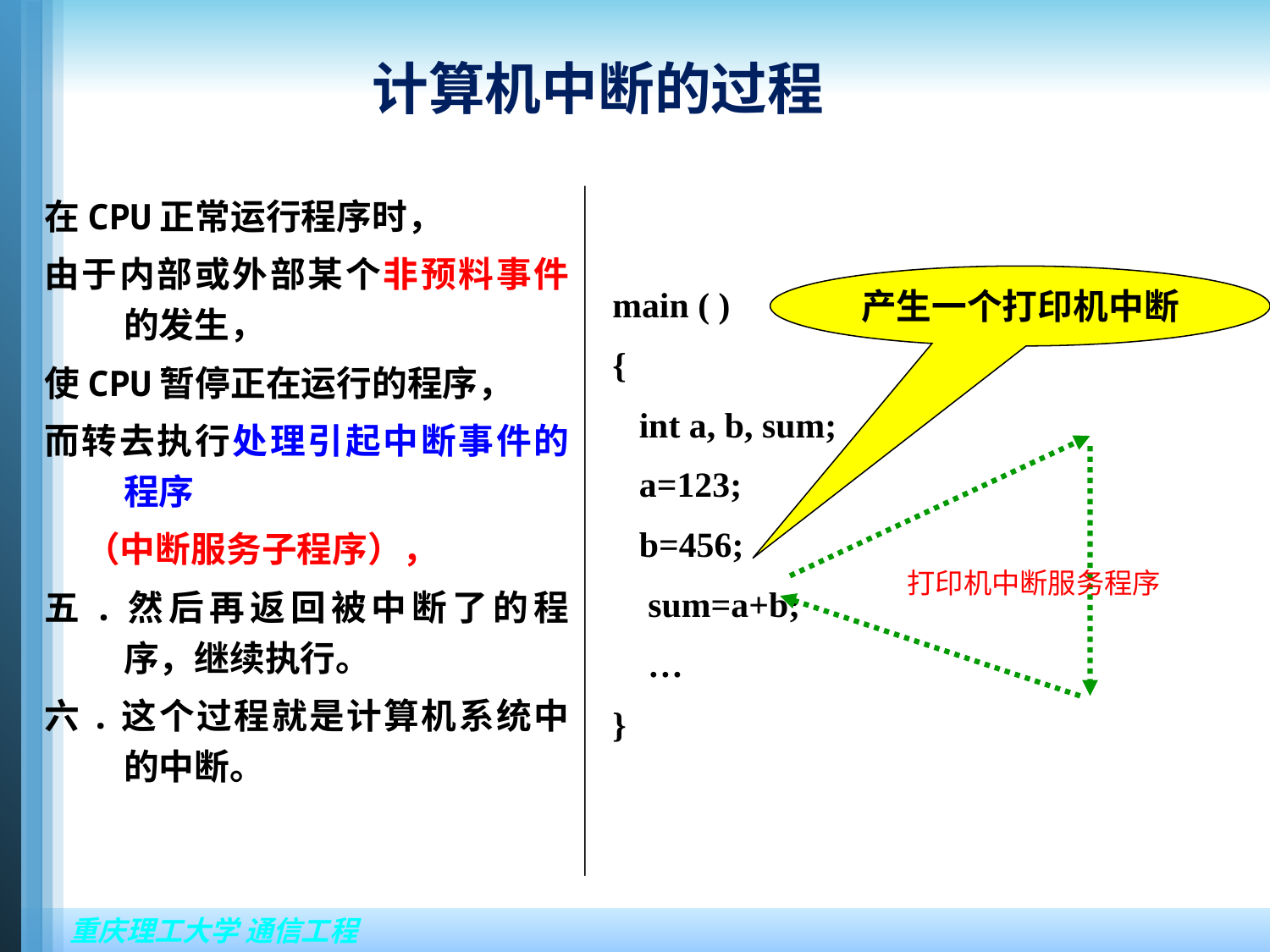

计算机中断的过程
在CPU正常运行程序时，
由于内部或外部某个非预料事件的发生，
使CPU暂停正在运行的程序，
而转去执行处理引起中断事件的程序
    （中断服务子程序），
五.然后再返回被中断了的程序，继续执行。
六.这个过程就是计算机系统中的中断。

产生一个打印机中断
main ( )
{
   int a, b, sum;
   a=123;
   b=456;
    sum=a+b;
    …
}

打印机中断服务程序